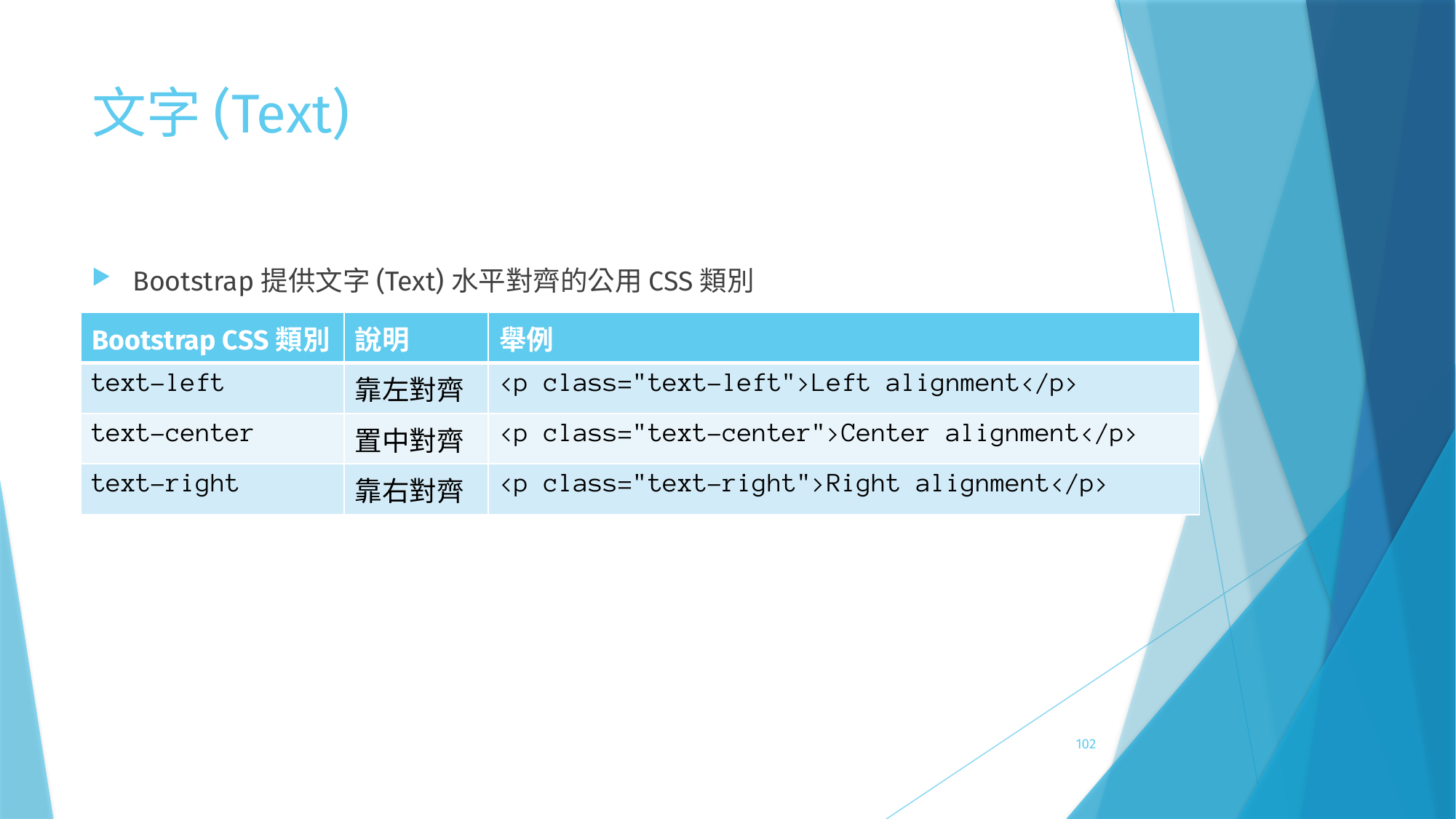

# 文字(Text)
Bootstrap提供文字(Text)水平對齊的公用CSS類別
| Bootstrap CSS類別 | 說明 | 舉例 |
| --- | --- | --- |
| text-left | 靠左對齊 | <p class="text-left">Left alignment</p> |
| text-center | 置中對齊 | <p class="text-center">Center alignment</p> |
| text-right | 靠右對齊 | <p class="text-right">Right alignment</p> |
102